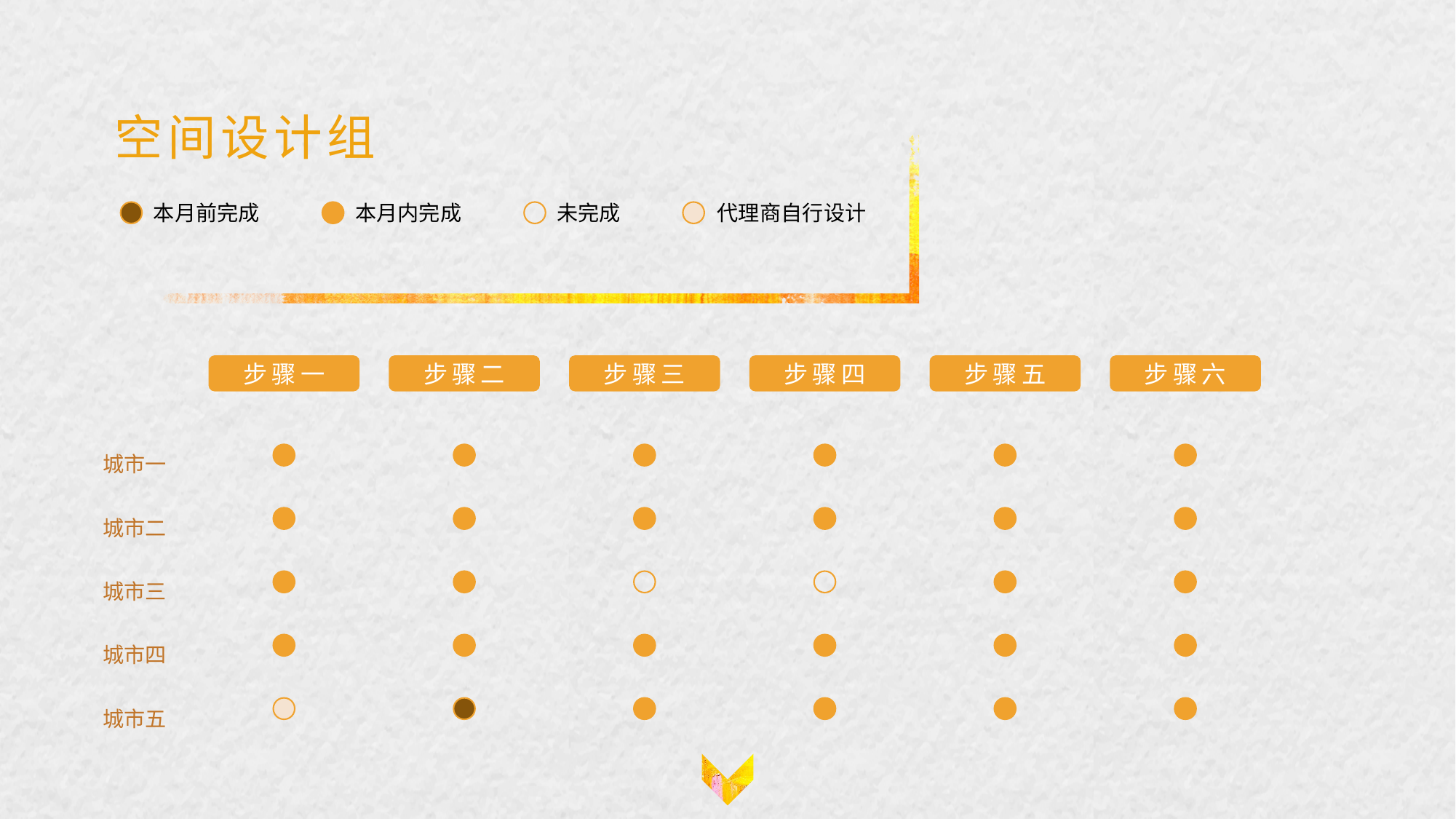

空间设计组
代理商自行设计
本月内完成
未完成
本月前完成

步骤四
步骤五
步骤六
步骤二
步骤三
步骤一
城市一
城市二
城市三
城市四
城市五